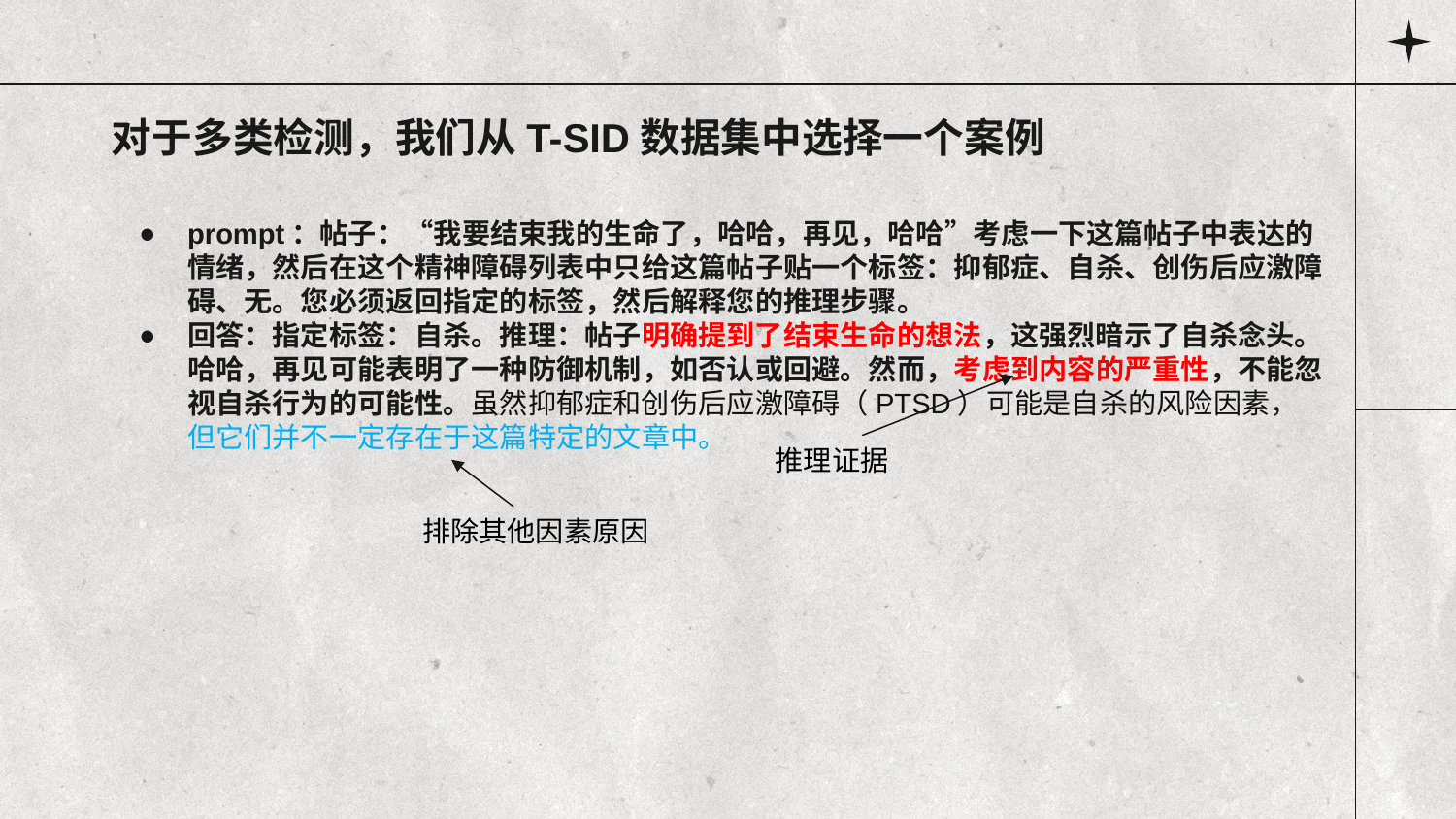

# 对于多类检测，我们从T-SID数据集中选择一个案例
prompt：帖子：“我要结束我的生命了，哈哈，再见，哈哈”考虑一下这篇帖子中表达的情绪，然后在这个精神障碍列表中只给这篇帖子贴一个标签：抑郁症、自杀、创伤后应激障碍、无。您必须返回指定的标签，然后解释您的推理步骤。
回答：指定标签：自杀。推理：帖子明确提到了结束生命的想法，这强烈暗示了自杀念头。哈哈，再见可能表明了一种防御机制，如否认或回避。然而，考虑到内容的严重性，不能忽视自杀行为的可能性。虽然抑郁症和创伤后应激障碍（PTSD）可能是自杀的风险因素，但它们并不一定存在于这篇特定的文章中。

推理证据
排除其他因素原因
推理证据
推理证据